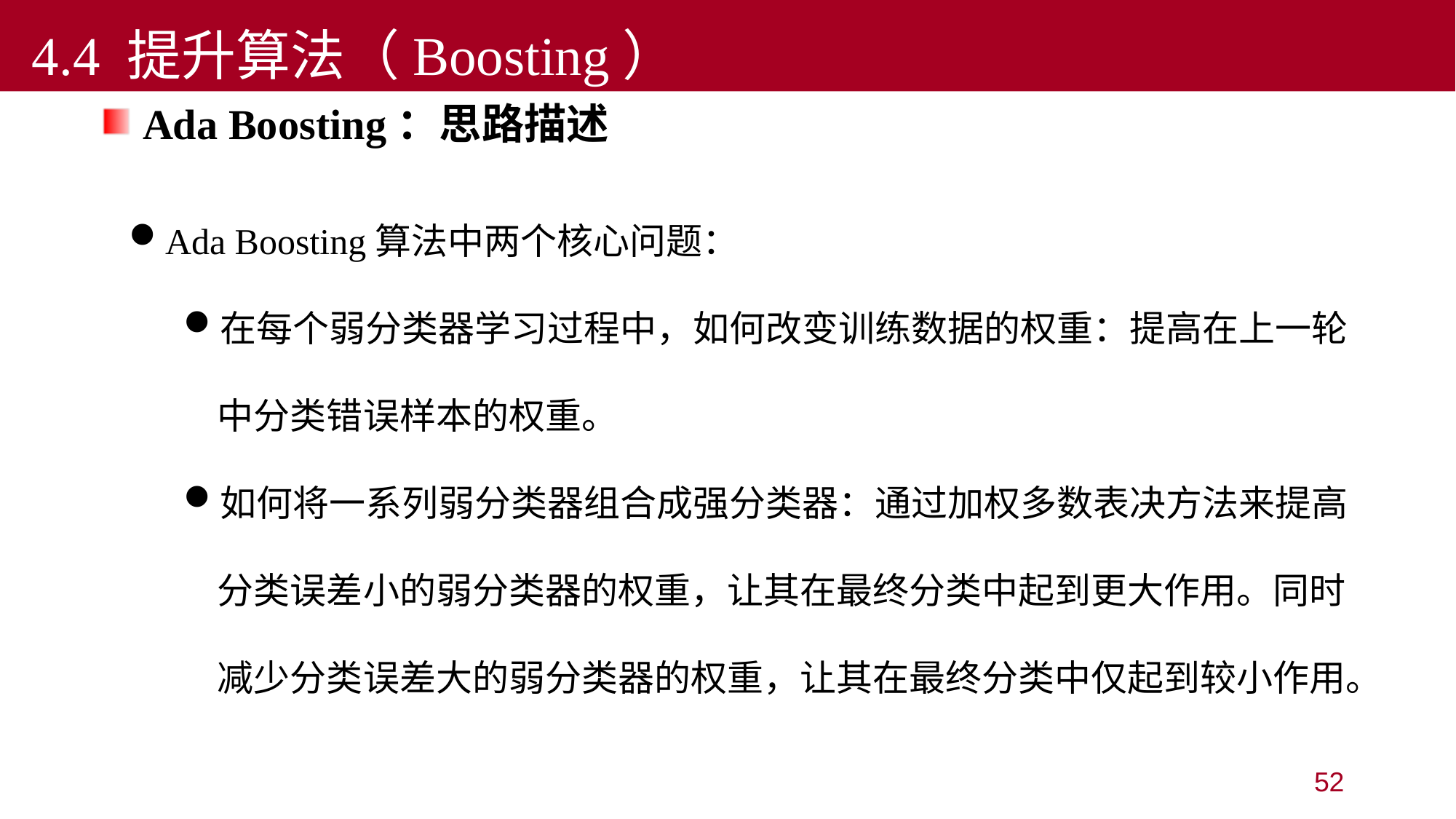

4.4 提升算法（Boosting）
 Ada Boosting：思路描述
Ada Boosting算法中两个核心问题：
在每个弱分类器学习过程中，如何改变训练数据的权重：提高在上一轮中分类错误样本的权重。
如何将一系列弱分类器组合成强分类器：通过加权多数表决方法来提高分类误差小的弱分类器的权重，让其在最终分类中起到更大作用。同时减少分类误差大的弱分类器的权重，让其在最终分类中仅起到较小作用。

52